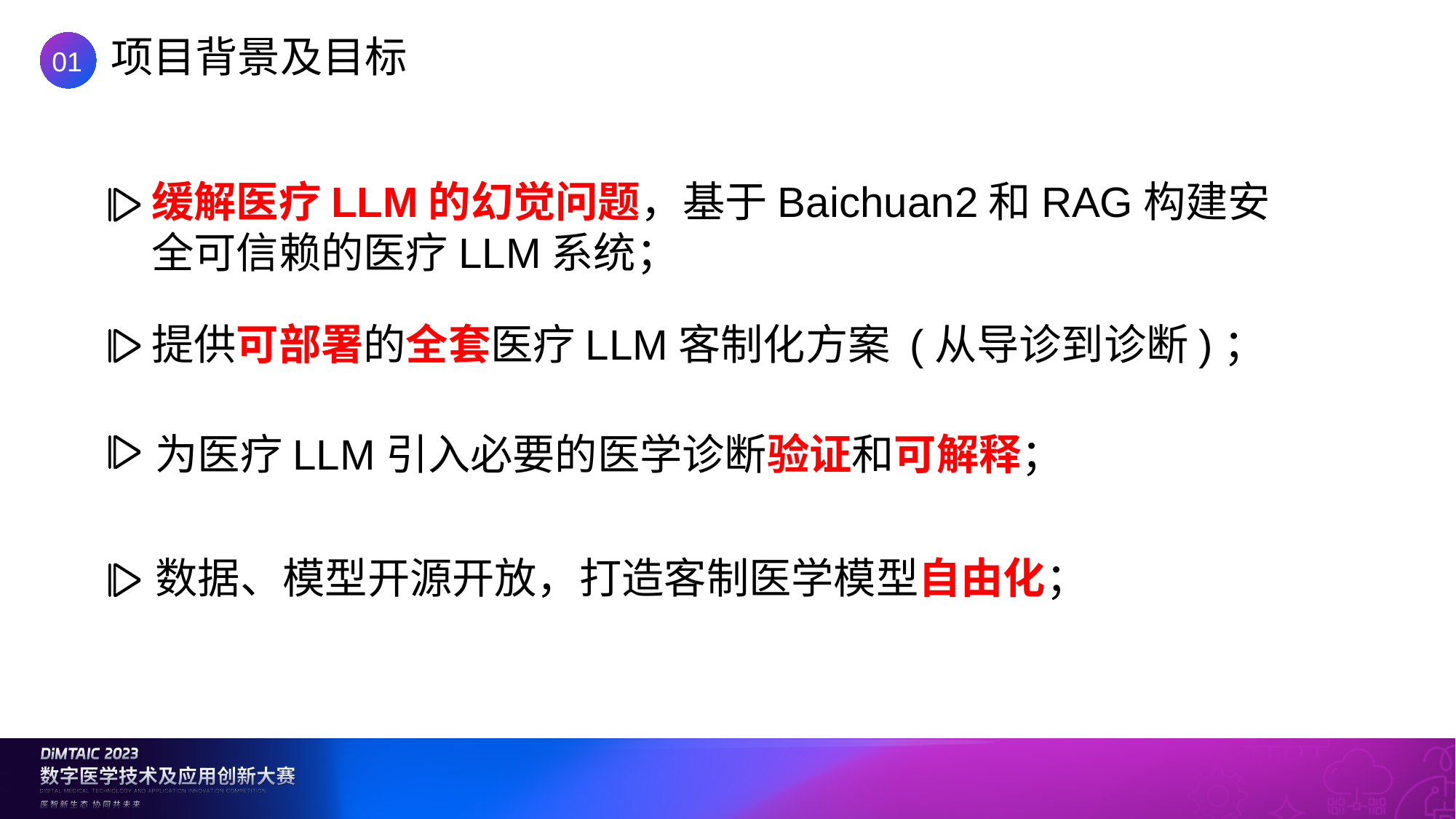

# 项目背景及目标
01
缓解医疗LLM的幻觉问题，基于Baichuan2和RAG构建安全可信赖的医疗LLM系统；

提供可部署的全套医疗LLM客制化方案 (从导诊到诊断)；

为医疗LLM引入必要的医学诊断验证和可解释；

数据、模型开源开放，打造客制医学模型自由化；